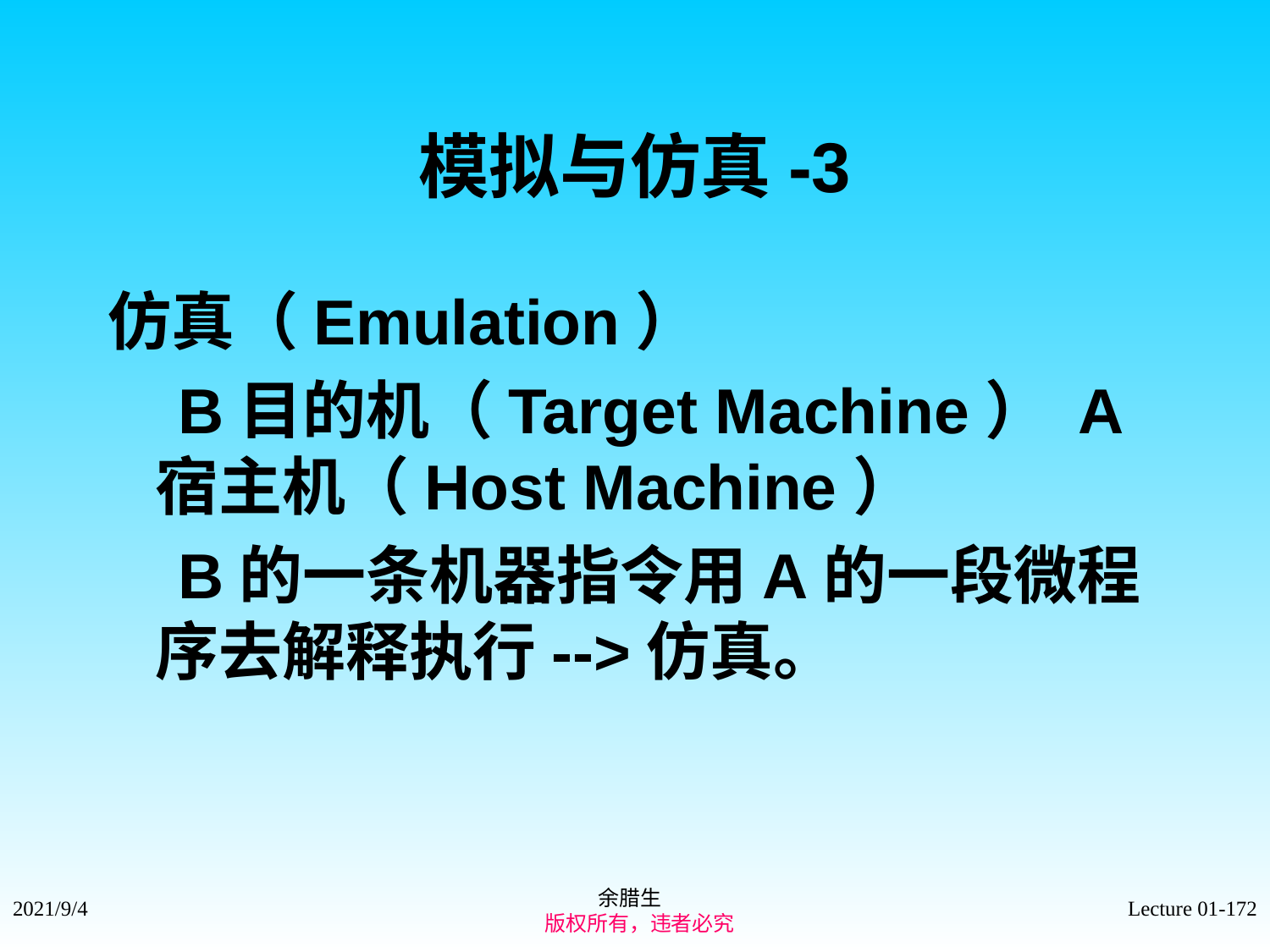

# 模拟与仿真-3
仿真（Emulation）
    B目的机（Target Machine） A宿主机（Host Machine）
    B的一条机器指令用A的一段微程序去解释执行-->仿真。
余腊生
 版权所有，违者必究
2021/9/4
Lecture 01-172